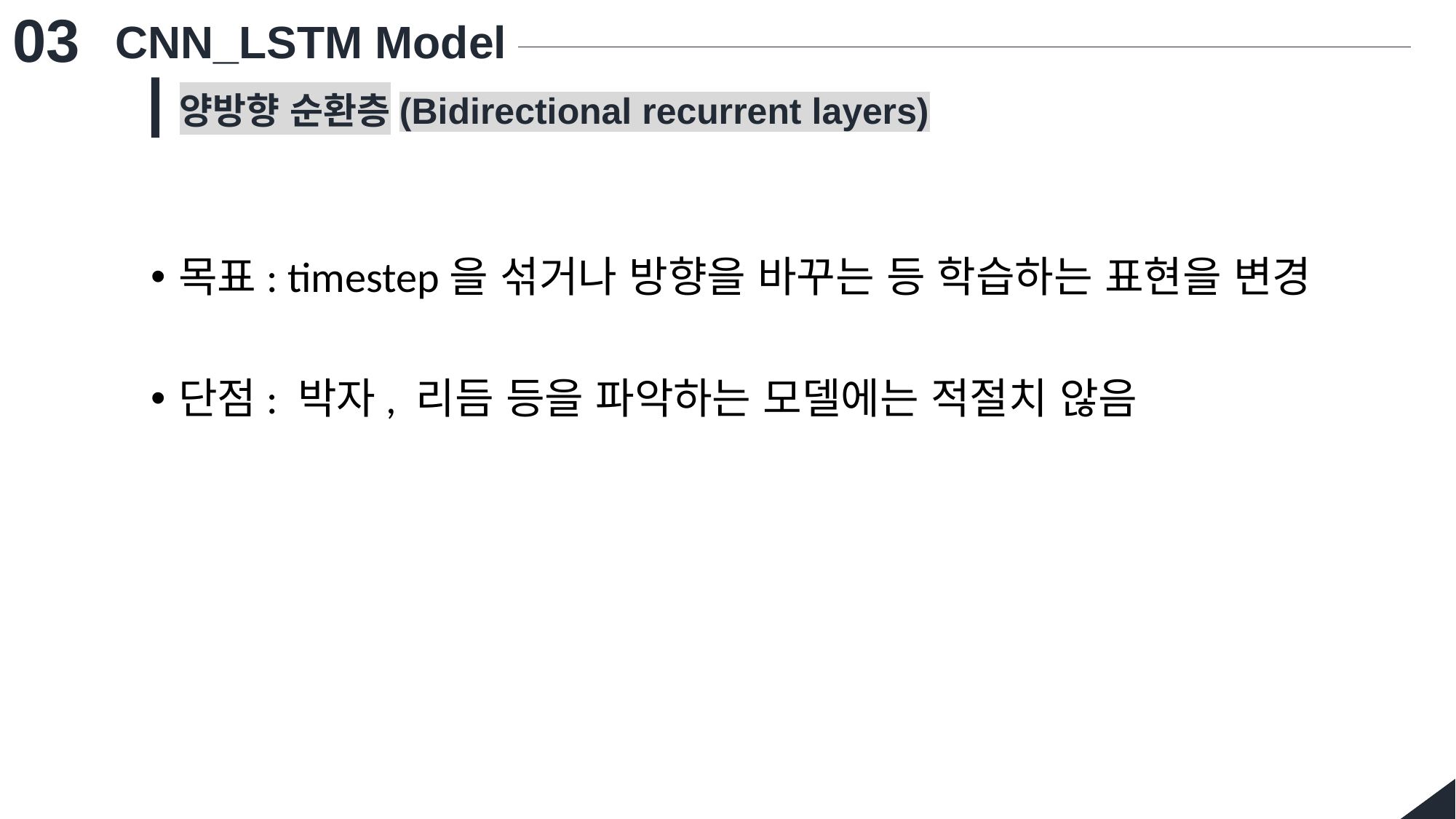

03
CNN_LSTM Model

양방향 순환층(Bidirectional recurrent layers)
목표: timestep을 섞거나 방향을 바꾸는 등 학습하는 표현을 변경

단점: 박자, 리듬 등을 파악하는 모델에는 적절치 않음